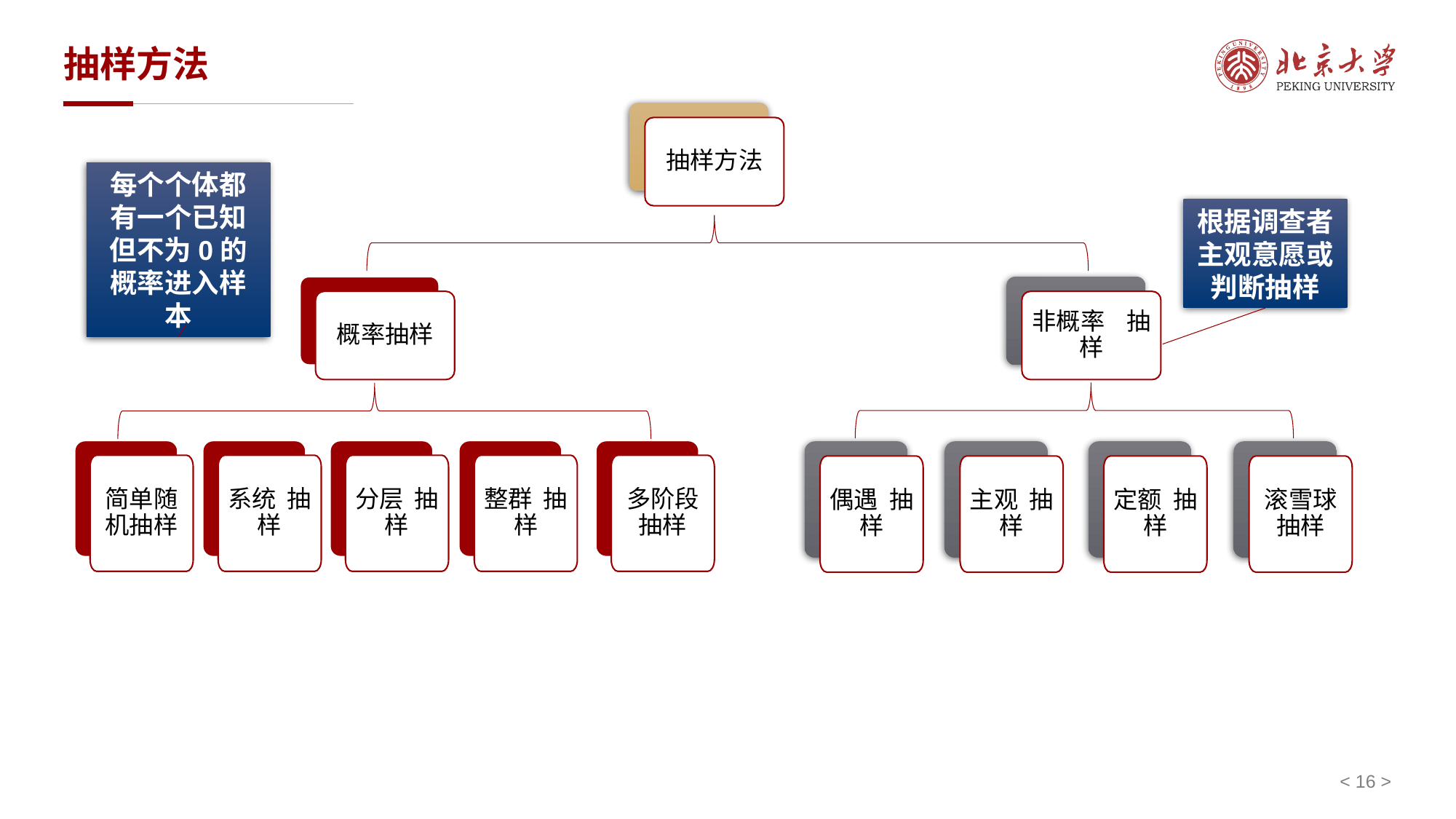

# 抽样方法

抽样方法

每个个体都有一个已知但不为0的概率进入样本

根据调查者主观意愿或判断抽样

概率抽样
非概率    抽样

简单随机抽样
系统  抽样
分层  抽样
整群  抽样
多阶段 抽样
偶遇  抽样
主观  抽样
定额  抽样
滚雪球 抽样
< 16 >